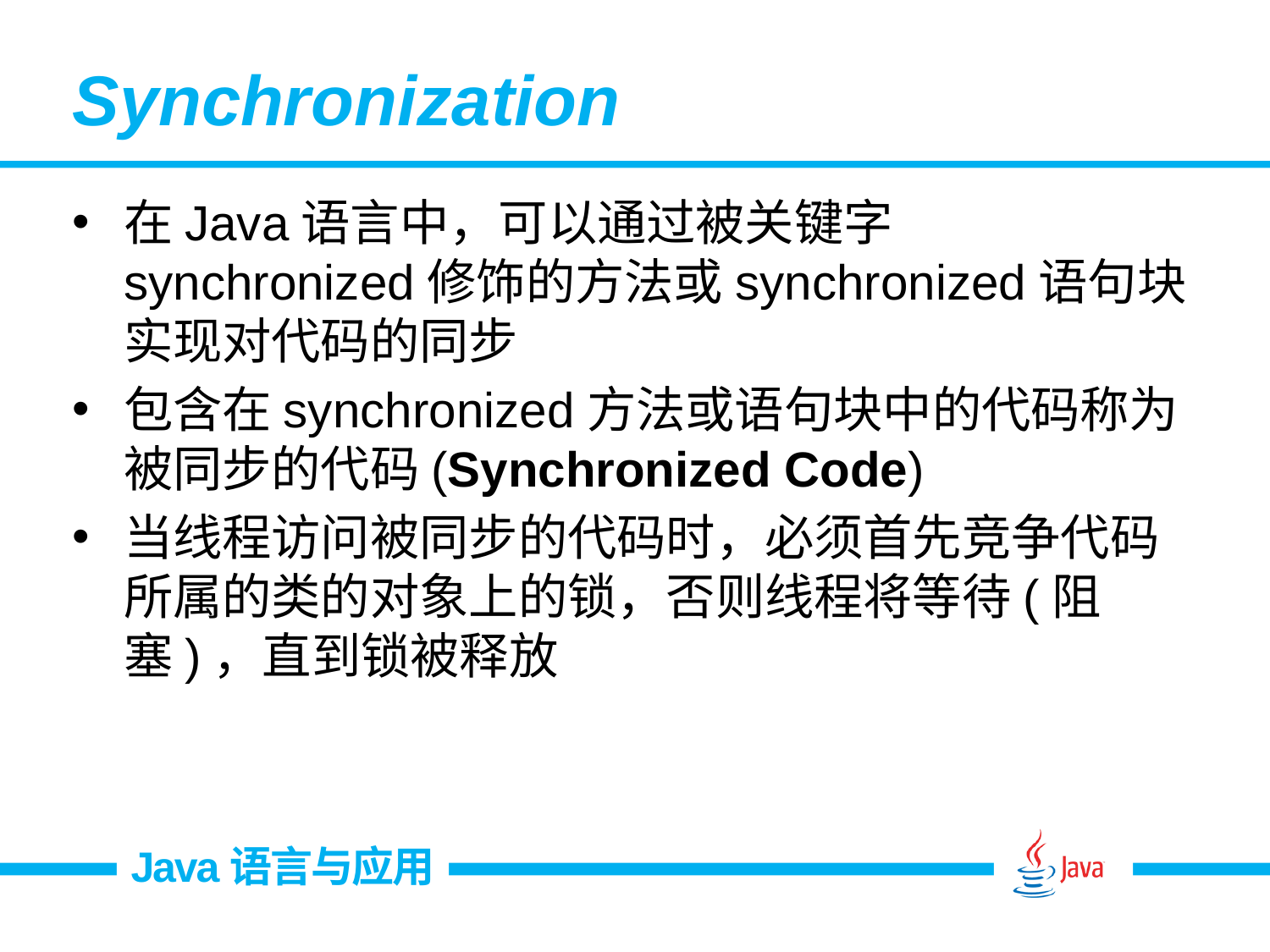

# Synchronization
在Java语言中，可以通过被关键字synchronized修饰的方法或synchronized语句块实现对代码的同步
包含在synchronized方法或语句块中的代码称为被同步的代码(Synchronized Code)
当线程访问被同步的代码时，必须首先竞争代码所属的类的对象上的锁，否则线程将等待(阻塞)，直到锁被释放